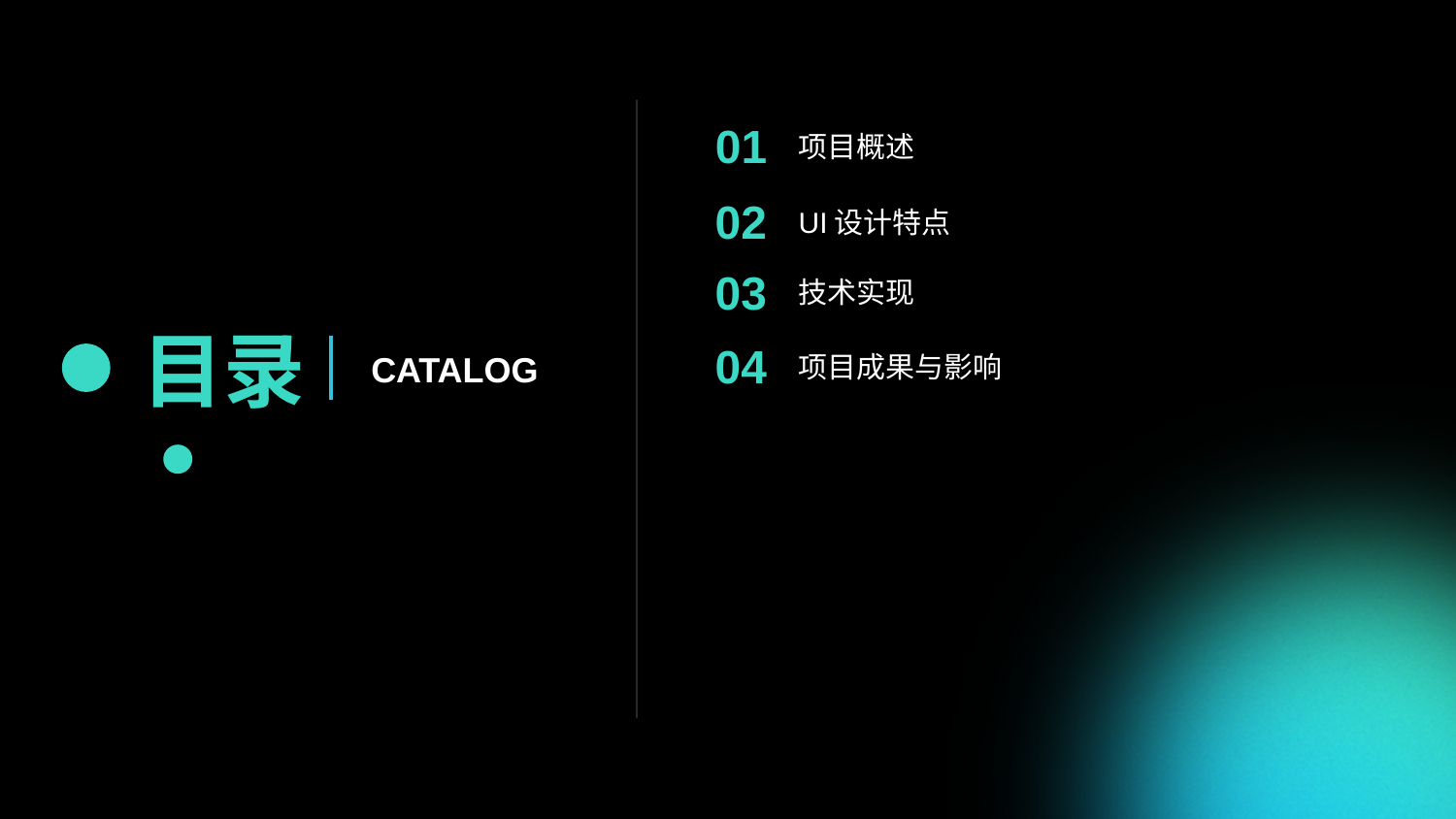

01

项目概述
02
UI设计特点
03
技术实现
目录
04
CATALOG
项目成果与影响